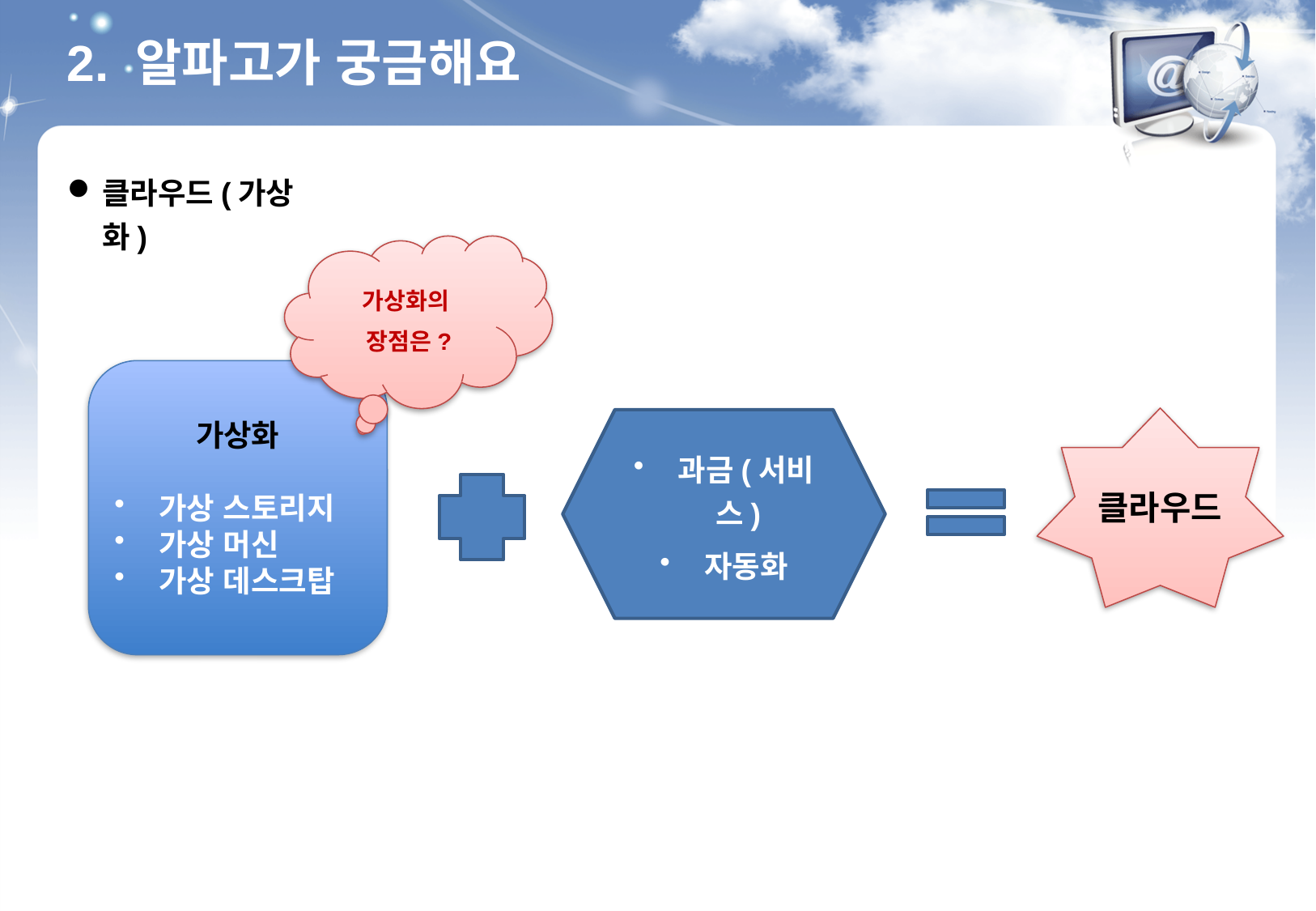

2. 알파고가 궁금해요
클라우드(가상화)
가상화의
장점은?
가상화

 가상 스토리지
 가상 머신
 가상 데스크탑
클라우드
 과금(서비스)
 자동화